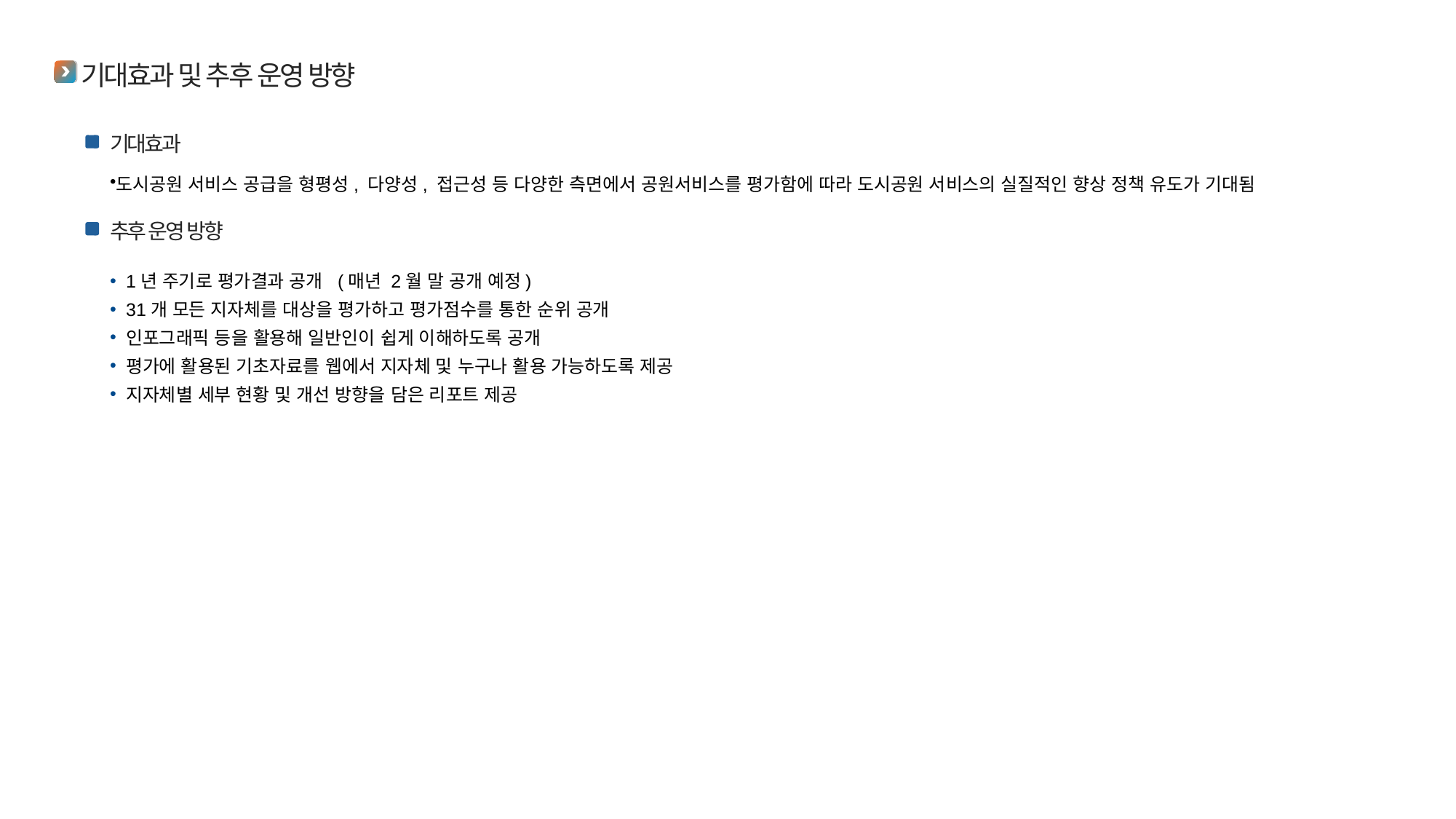

기대효과 및 추후 운영 방향

기대효과

도시공원 서비스 공급을 형평성, 다양성, 접근성 등 다양한 측면에서 공원서비스를 평가함에 따라 도시공원 서비스의 실질적인 향상 정책 유도가 기대됨
추후 운영 방향

1년 주기로 평가결과 공개  (매년 2월 말 공개 예정)
31개 모든 지자체를 대상을 평가하고 평가점수를 통한 순위 공개
인포그래픽 등을 활용해 일반인이 쉽게 이해하도록 공개
평가에 활용된 기초자료를 웹에서 지자체 및 누구나 활용 가능하도록 제공
지자체별 세부 현황 및 개선 방향을 담은 리포트 제공